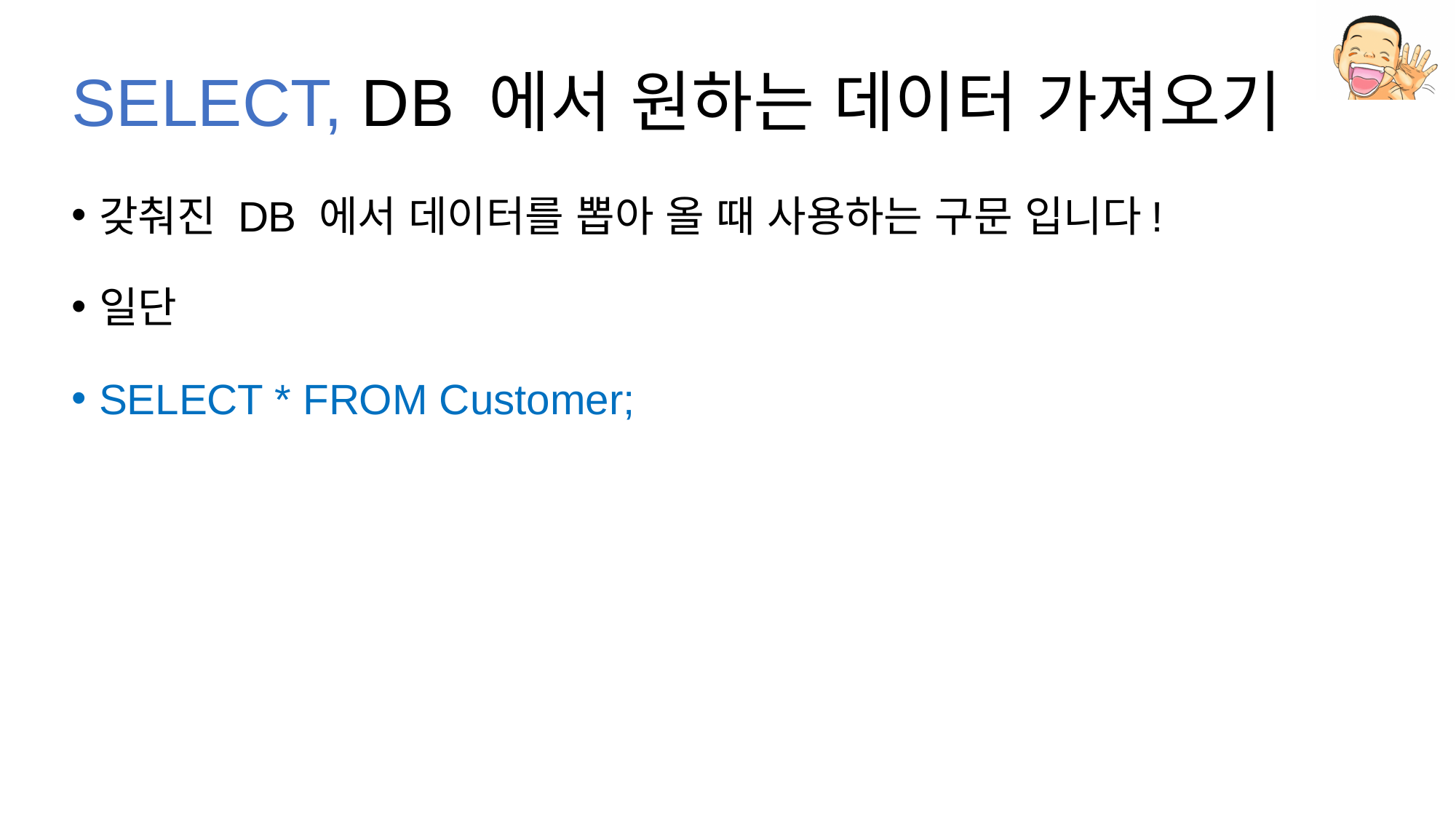

# SELECT, DB 에서 원하는 데이터 가져오기
갖춰진 DB 에서 데이터를 뽑아 올 때 사용하는 구문 입니다!
일단
SELECT * FROM Customer;